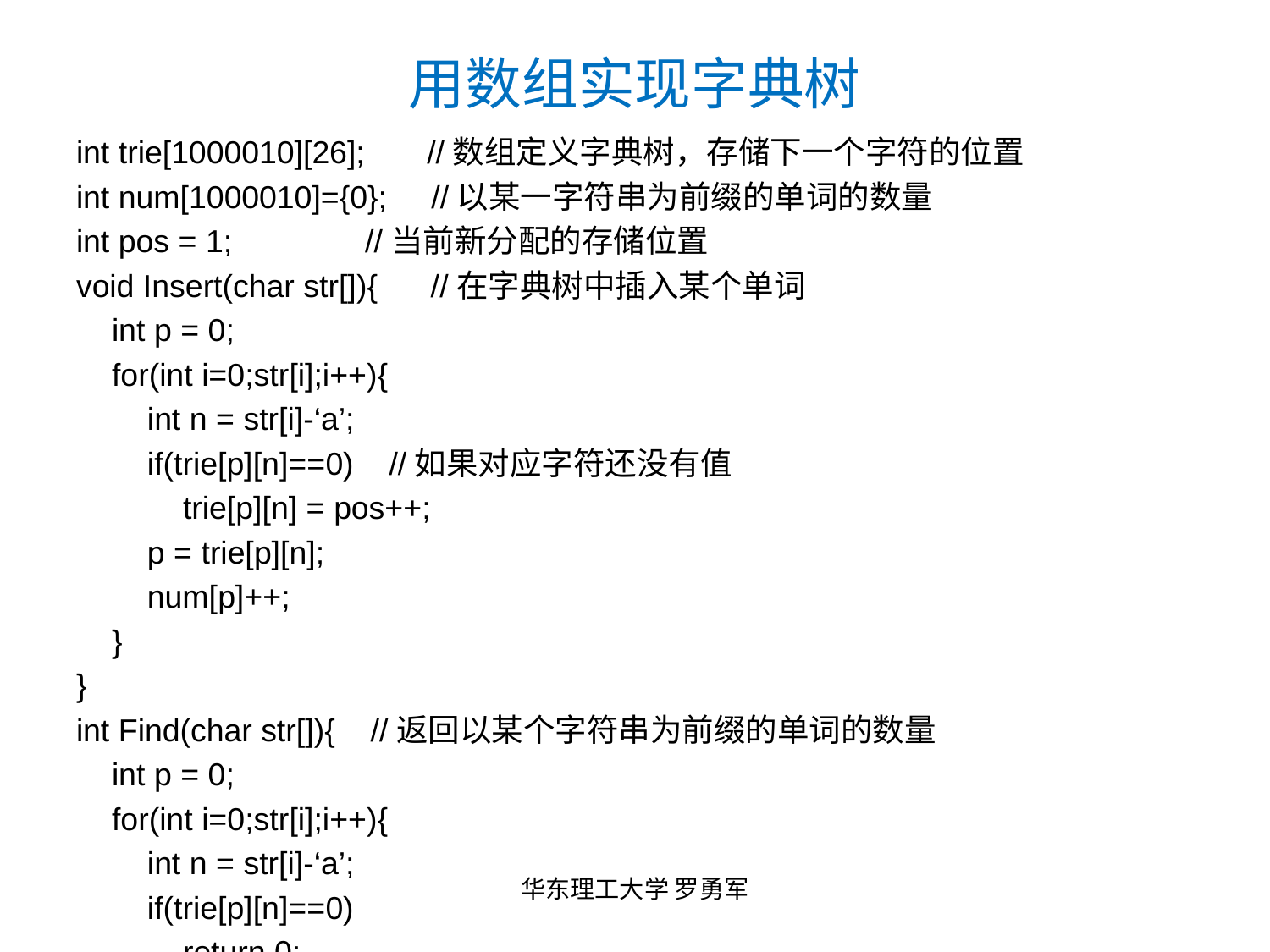

# 用数组实现字典树
int trie[1000010][26];       //数组定义字典树，存储下一个字符的位置
int num[1000010]={0};     //以某一字符串为前缀的单词的数量
int pos = 1;               //当前新分配的存储位置
void Insert(char str[]){      //在字典树中插入某个单词
    int p = 0;
    for(int i=0;str[i];i++){
        int n = str[i]-‘a’;
        if(trie[p][n]==0)    //如果对应字符还没有值
            trie[p][n] = pos++;
        p = trie[p][n];
        num[p]++;
    }
}
int Find(char str[]){    //返回以某个字符串为前缀的单词的数量
    int p = 0;
    for(int i=0;str[i];i++){
        int n = str[i]-‘a’;
        if(trie[p][n]==0)
            return 0;
        p = trie[p][n];
    }
    return num[p];
}

华东理工大学 罗勇军